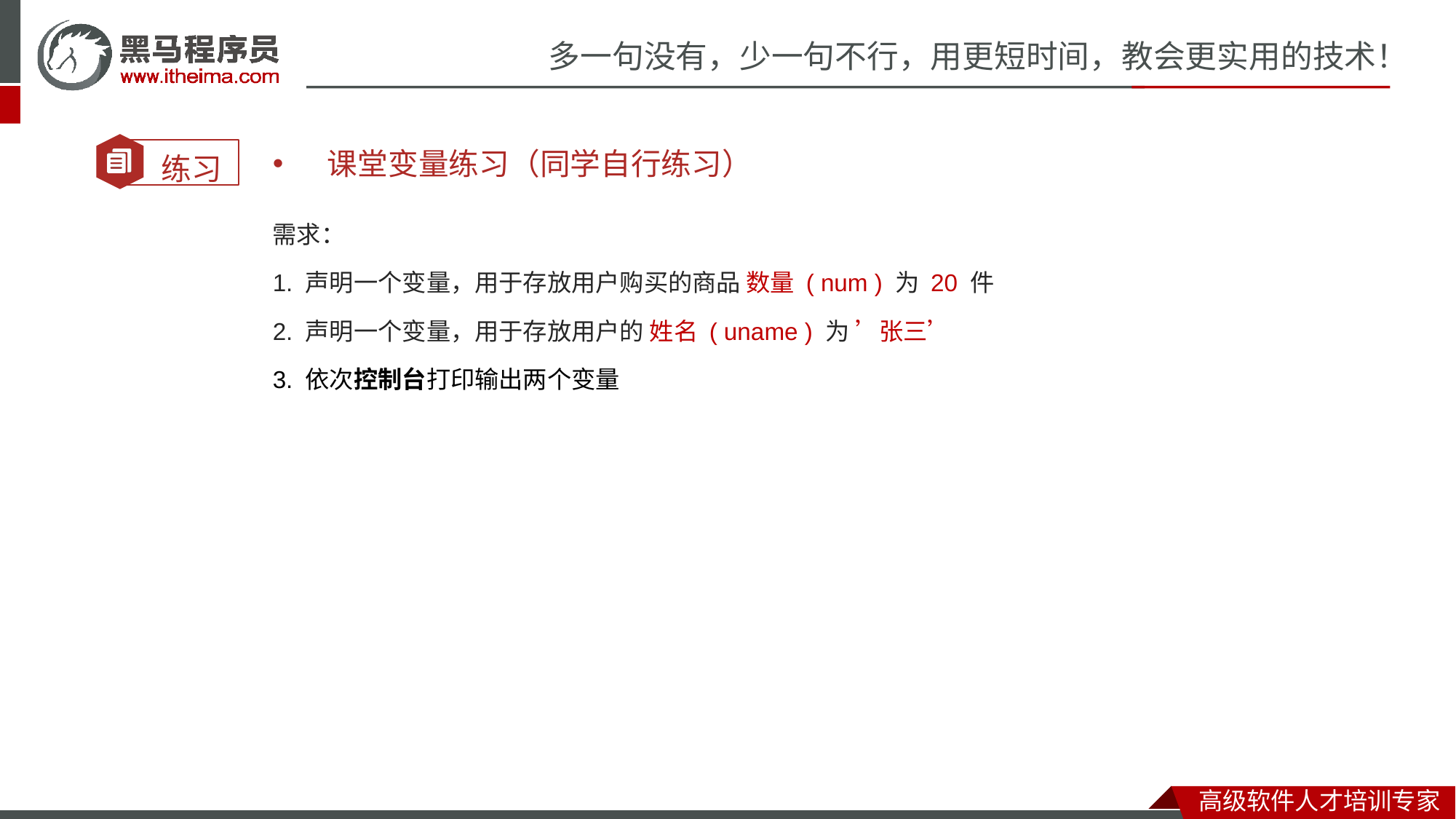

课堂变量练习（同学自行练习）
需求：
1. 声明一个变量，用于存放用户购买的商品 数量 ( num ) 为 20 件
2. 声明一个变量，用于存放用户的 姓名 ( uname ) 为 ’张三’
3. 依次控制台打印输出两个变量